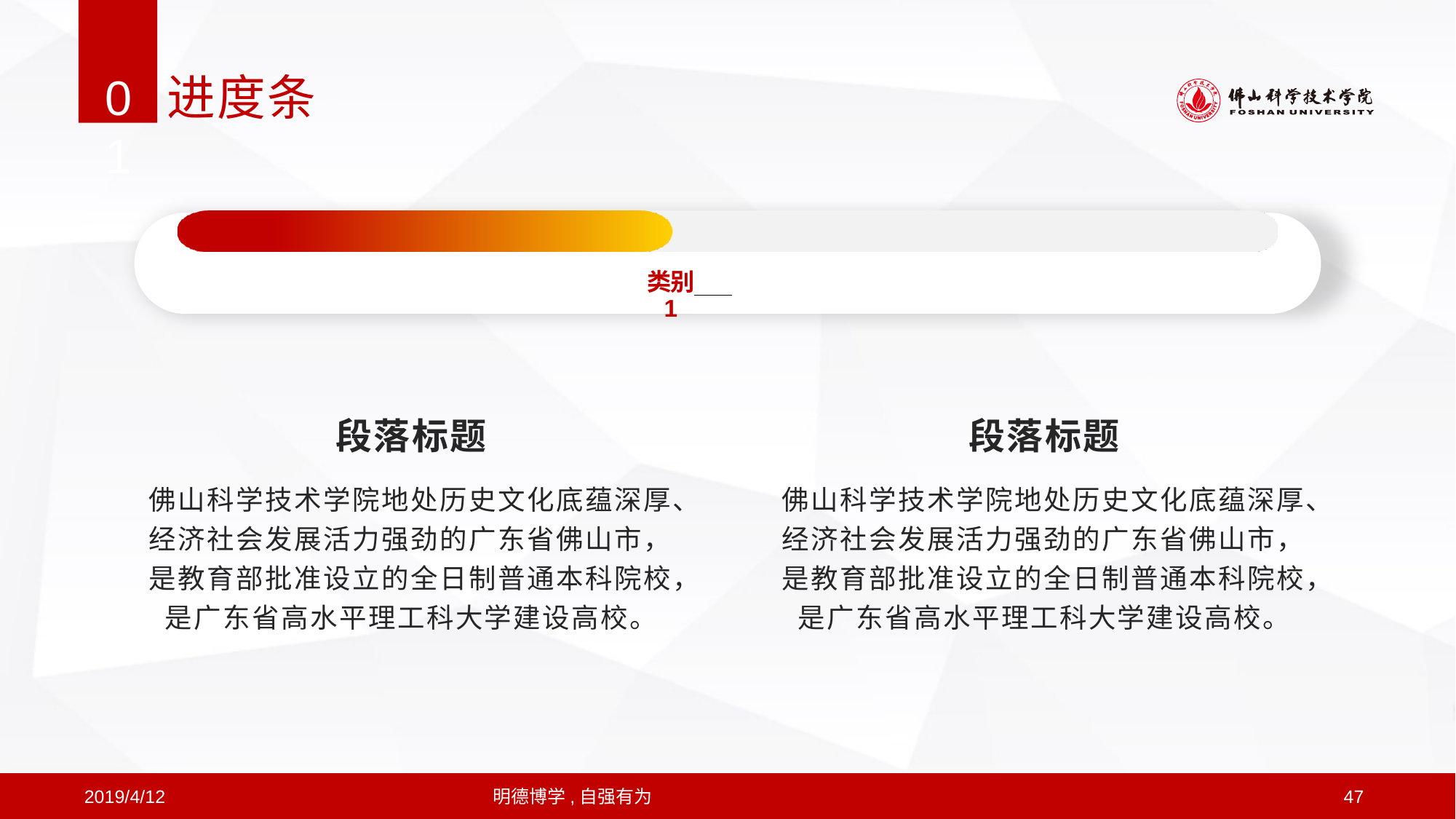

01
进度条

### Chart

| Category | 数据量 | 占比 |  |
|---|---|---|---|
| 类别 1 | 1.0 | 0.45 | 0.5 |
段落标题
佛山科学技术学院地处历史文化底蕴深厚、经济社会发展活力强劲的广东省佛山市，是教育部批准设立的全日制普通本科院校，是广东省高水平理工科大学建设高校。
段落标题
佛山科学技术学院地处历史文化底蕴深厚、经济社会发展活力强劲的广东省佛山市，是教育部批准设立的全日制普通本科院校，是广东省高水平理工科大学建设高校。
2019/4/12
明德博学,自强有为
47